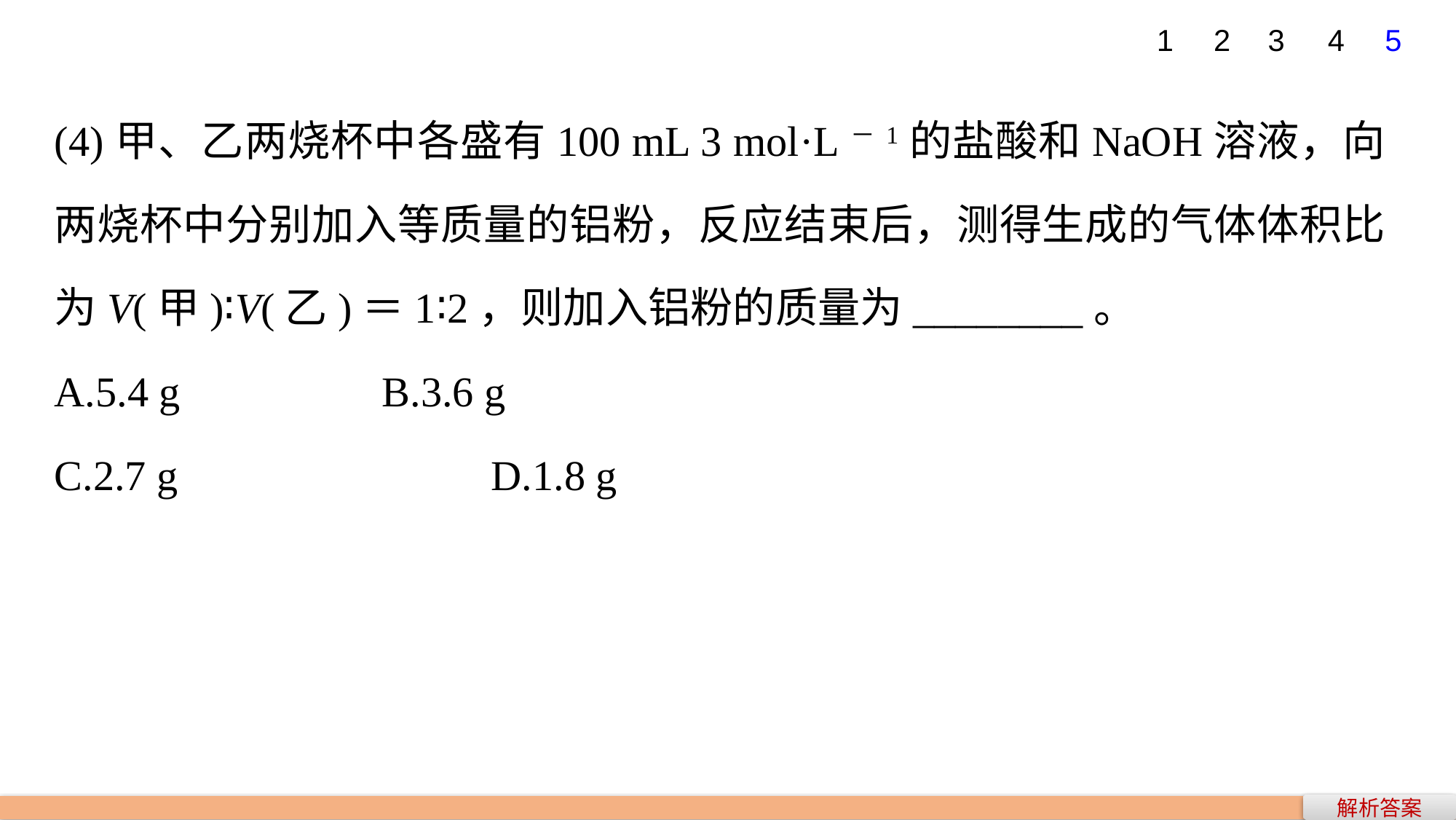

1
2
3
4
5
(4)甲、乙两烧杯中各盛有100 mL 3 mol·L－1的盐酸和NaOH溶液，向两烧杯中分别加入等质量的铝粉，反应结束后，测得生成的气体体积比为V(甲)∶V(乙)＝1∶2，则加入铝粉的质量为________。
A.5.4 g  		B.3.6 g
C.2.7 g 		 	D.1.8 g
解析答案